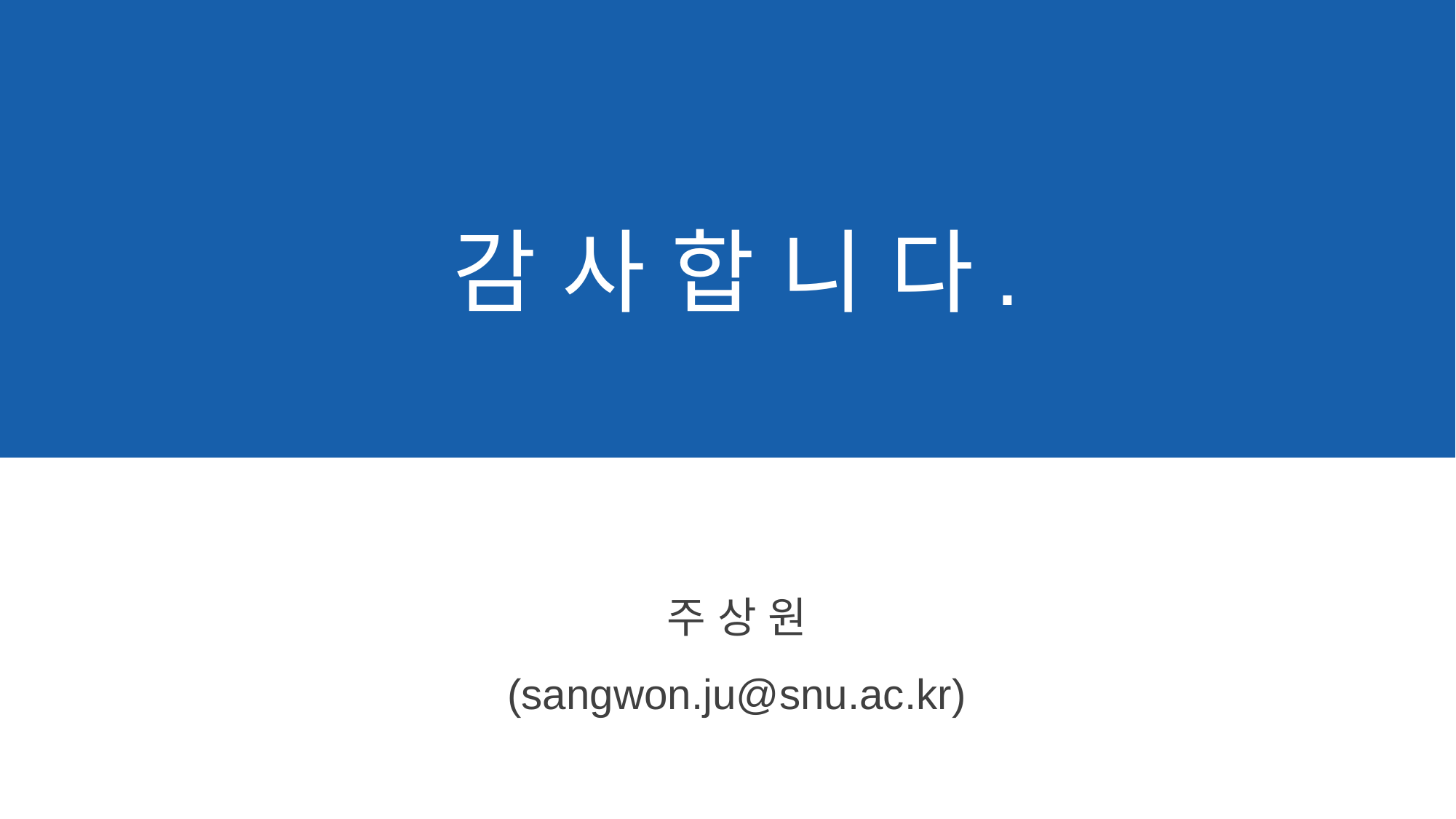

감 사 합 니 다.

 2022년 BK 방법론 특강
메타분석
Meta Analysis
주 상 원
(sangwon.ju@snu.ac.kr)